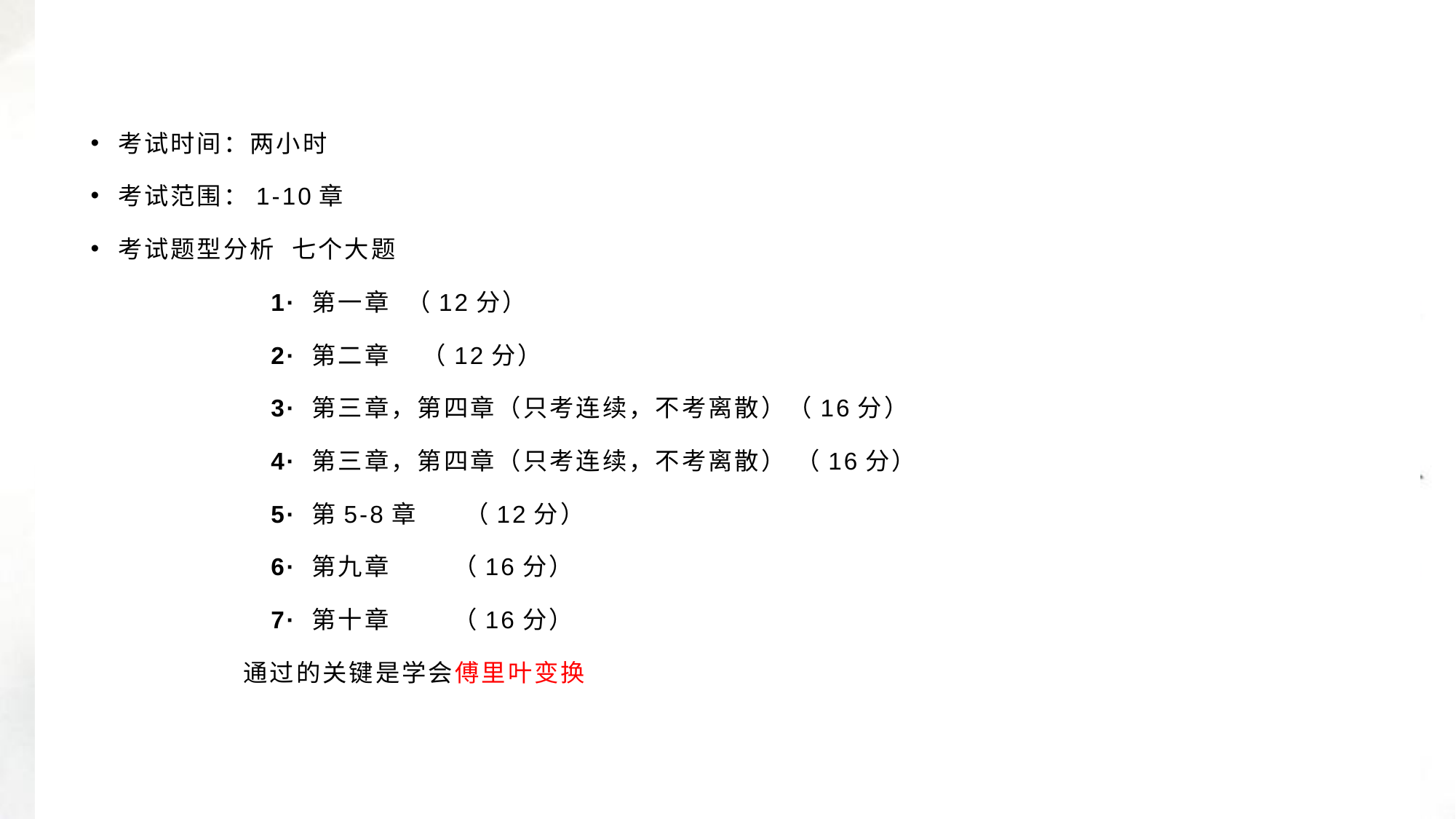

考试时间：两小时
考试范围：1-10章
考试题型分析  七个大题
                    1· 第一章  （12分）
                    2· 第二章    （12分）
                    3· 第三章，第四章（只考连续，不考离散）（16分）
                    4· 第三章，第四章（只考连续，不考离散） （16分）
                    5· 第5-8章      （12分）
                    6· 第九章        （16分）
                    7· 第十章        （16分）
                   通过的关键是学会傅里叶变换